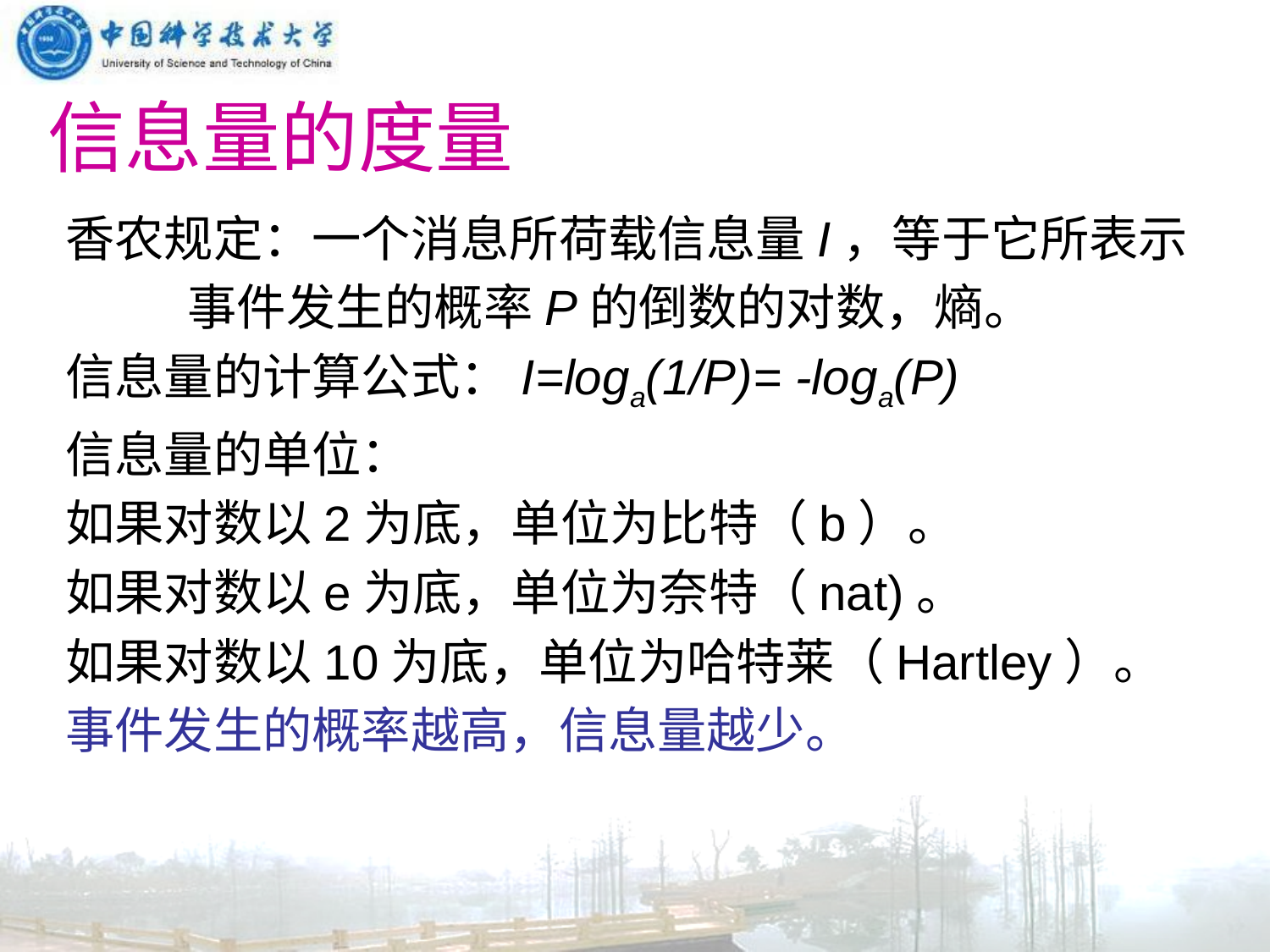

# 信息量的度量
香农规定：一个消息所荷载信息量I，等于它所表示
          事件发生的概率P的倒数的对数，熵。
信息量的计算公式：I=loga(1/P)= -loga(P)
信息量的单位：
如果对数以2为底，单位为比特（b）。
如果对数以e为底，单位为奈特（nat)。
如果对数以10为底，单位为哈特莱（Hartley）。
事件发生的概率越高，信息量越少。